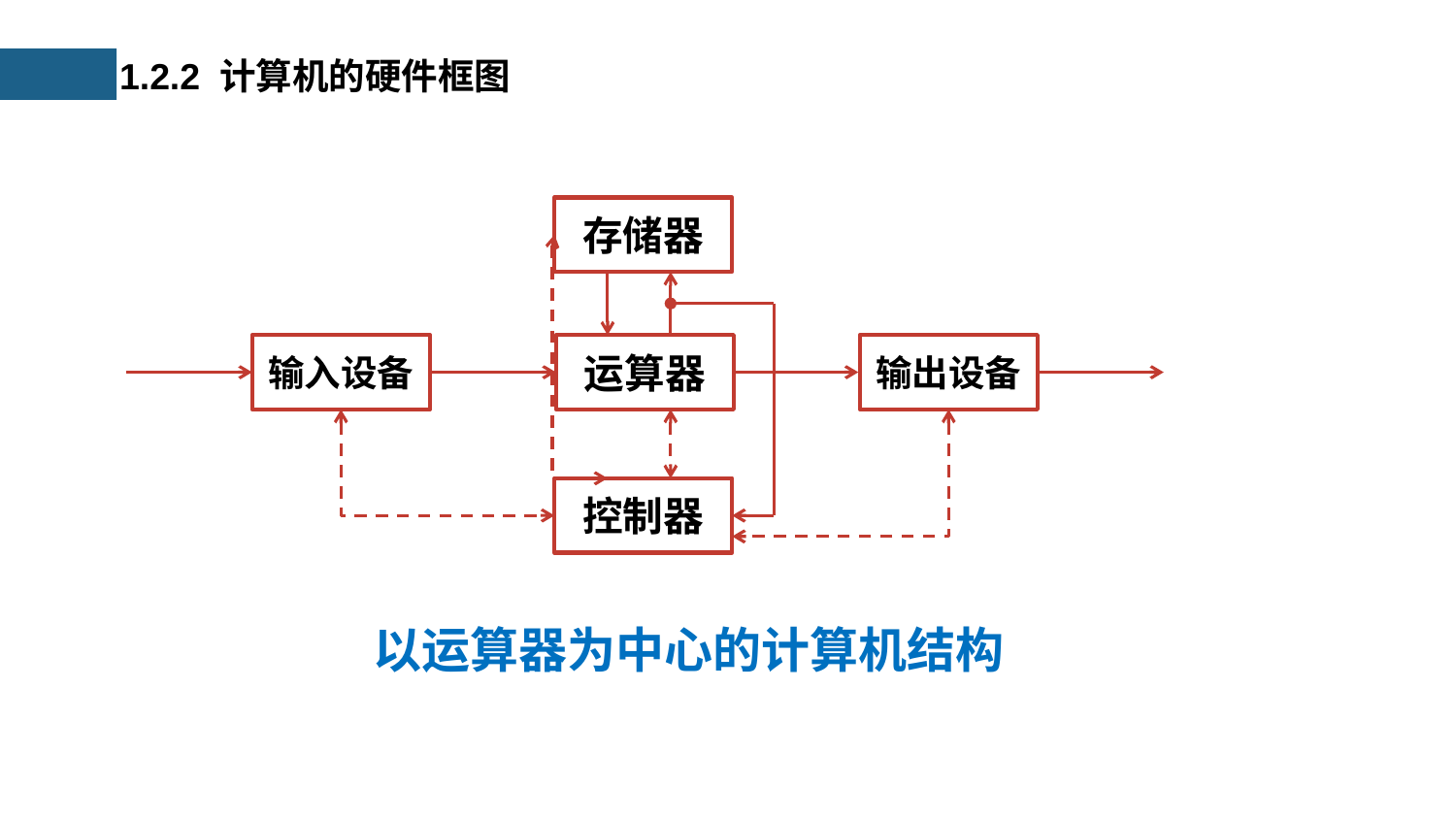

1.2.2 计算机的硬件框图
存储器
输入设备
运算器
输出设备
控制器
以运算器为中心的计算机结构